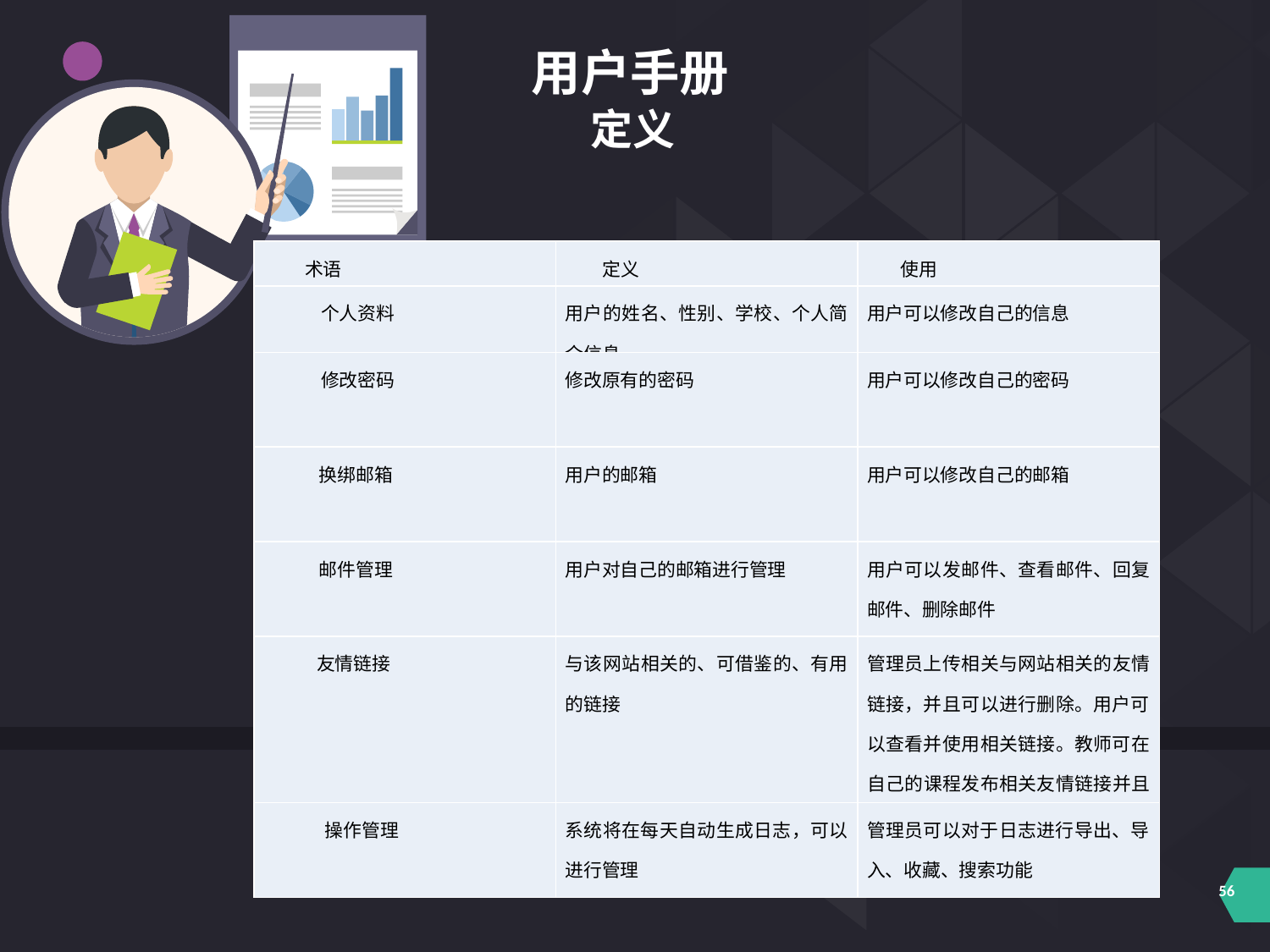

用户手册

定义
| 术语 | 定义 | 使用 |
| --- | --- | --- |
| 个人资料 | 用户的姓名、性别、学校、个人简介信息 | 用户可以修改自己的信息 |
| 修改密码 | 修改原有的密码 | 用户可以修改自己的密码 |
| 换绑邮箱 | 用户的邮箱 | 用户可以修改自己的邮箱 |
| 邮件管理 | 用户对自己的邮箱进行管理 | 用户可以发邮件、查看邮件、回复邮件、删除邮件 |
| 友情链接 | 与该网站相关的、可借鉴的、有用的链接 | 管理员上传相关与网站相关的友情链接，并且可以进行删除。用户可以查看并使用相关链接。教师可在自己的课程发布相关友情链接并且进行删除。 |
| 操作管理 | 系统将在每天自动生成日志，可以进行管理 | 管理员可以对于日志进行导出、导入、收藏、搜索功能 |